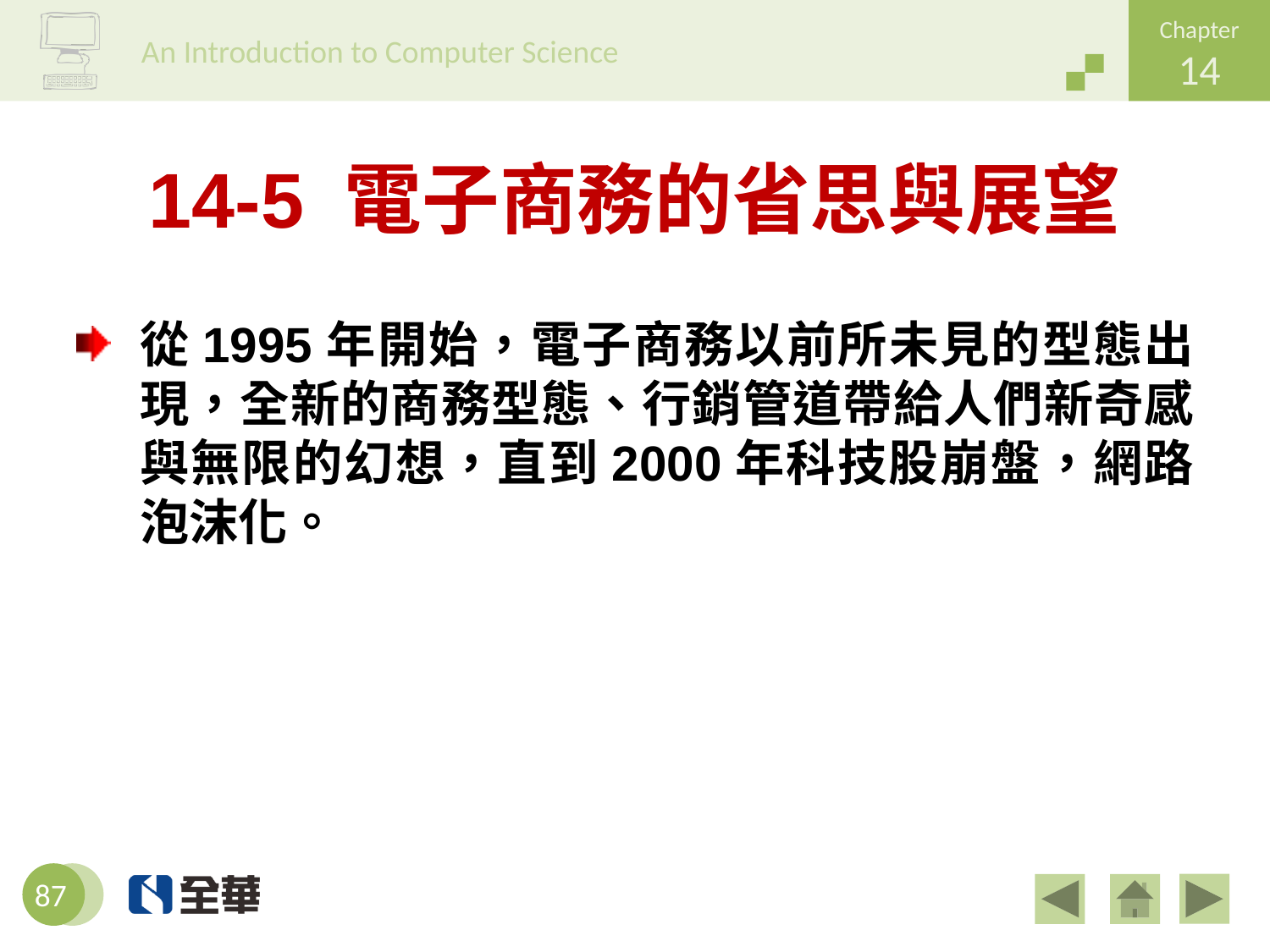

# 14-5 電子商務的省思與展望
從1995年開始，電子商務以前所未見的型態出現，全新的商務型態、行銷管道帶給人們新奇感與無限的幻想，直到2000年科技股崩盤，網路泡沫化。